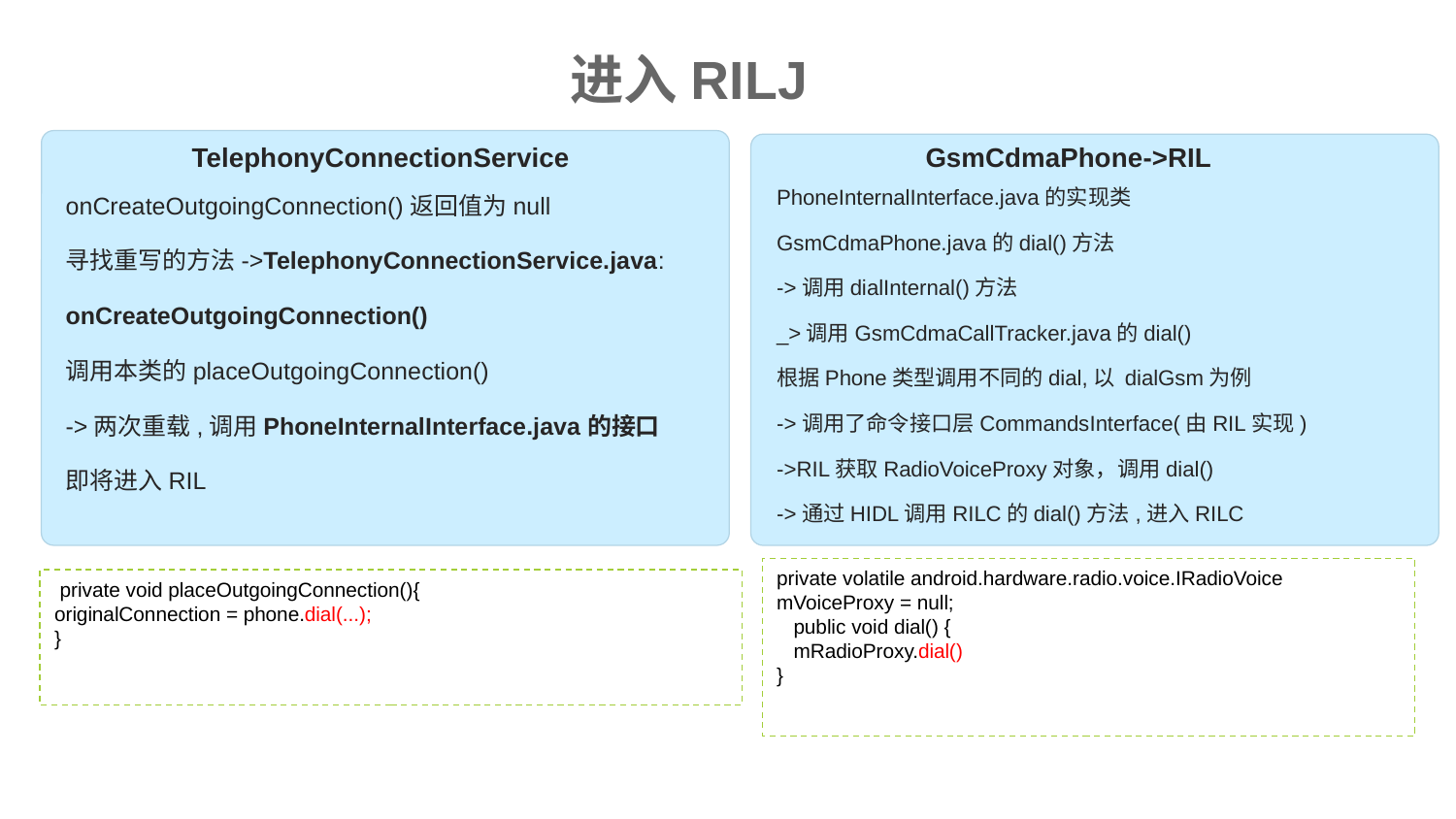

进入RILJ
GsmCdmaPhone->RIL
TelephonyConnectionService

onCreateOutgoingConnection()返回值为null
寻找重写的方法->TelephonyConnectionService.java:
onCreateOutgoingConnection()
调用本类的placeOutgoingConnection()
->两次重载,调用PhoneInternalInterface.java的接口
即将进入RIL
PhoneInternalInterface.java的实现类
GsmCdmaPhone.java的dial()方法
->调用dialInternal()方法
_>调用GsmCdmaCallTracker.java的dial()
根据Phone类型调用不同的dial,以 dialGsm为例
->调用了命令接口层CommandsInterface(由RIL实现)
->RIL获取RadioVoiceProxy对象，调用dial()
->通过HIDL调用RILC的dial()方法,进入RILC
private volatile android.hardware.radio.voice.IRadioVoice mVoiceProxy = null;
   public void dial() {
   mRadioProxy.dial()
}
 private void placeOutgoingConnection(){
originalConnection = phone.dial(...);
}